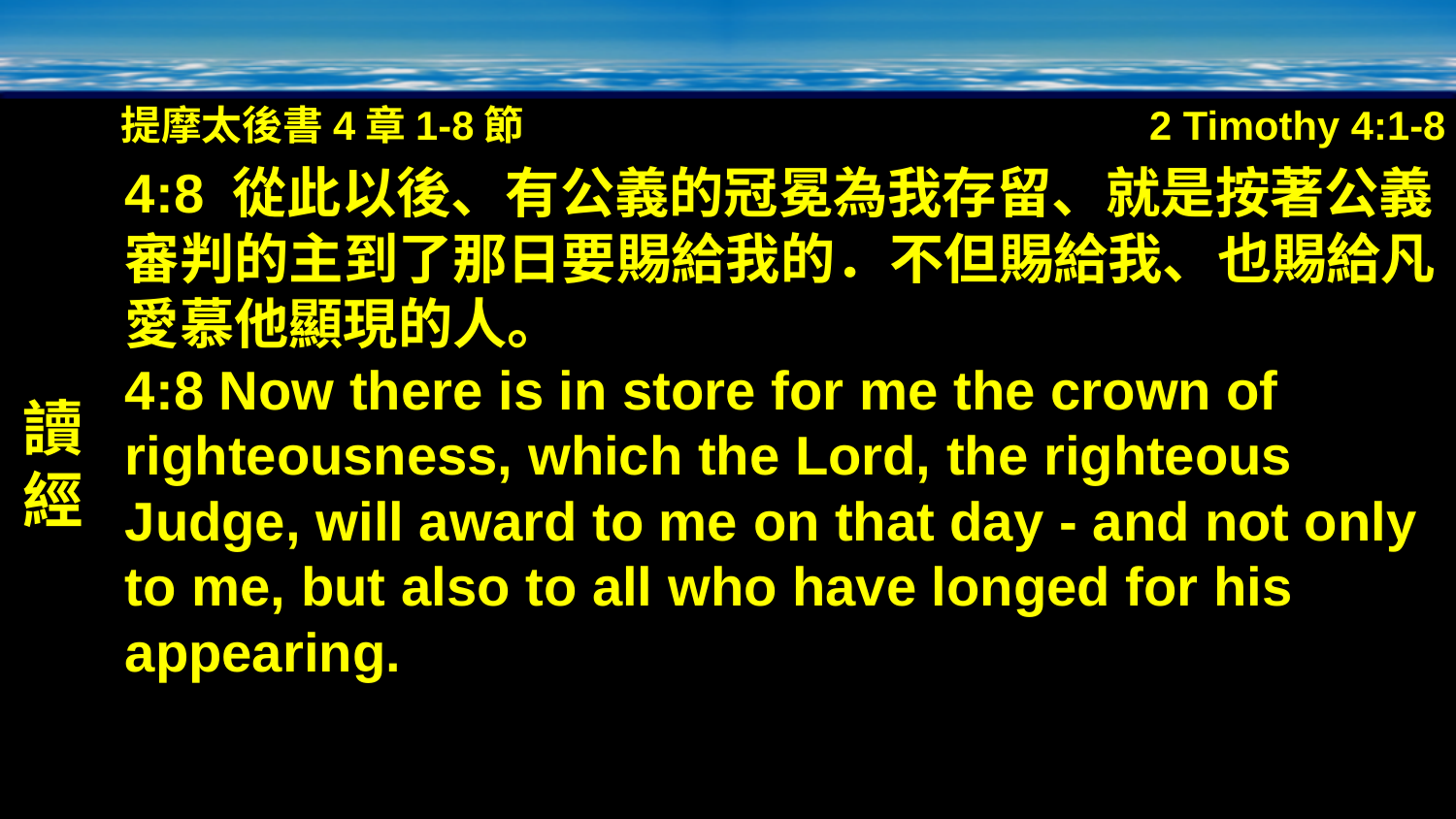

提摩太後書4章1-8節
2 Timothy 4:1-8
讀經
4:8 從此以後、有公義的冠冕為我存留、就是按著公義審判的主到了那日要賜給我的．不但賜給我、也賜給凡愛慕他顯現的人。
4:8 Now there is in store for me the crown of righteousness, which the Lord, the righteous Judge, will award to me on that day - and not only to me, but also to all who have longed for his appearing.